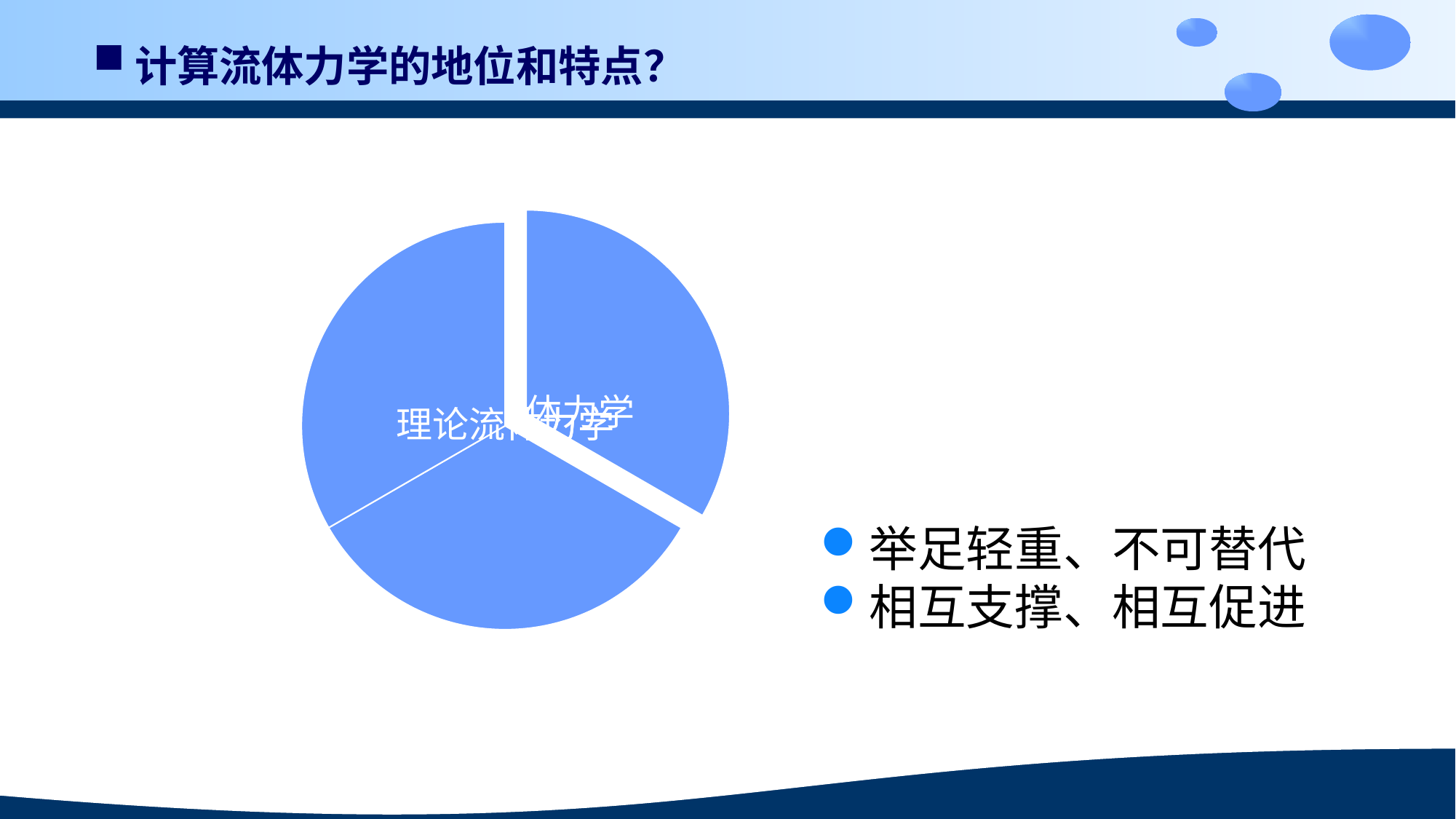

计算流体力学的地位和特点？
计算流体力学
实验流体力学
理论流体力学
举足轻重、不可替代
相互支撑、相互促进